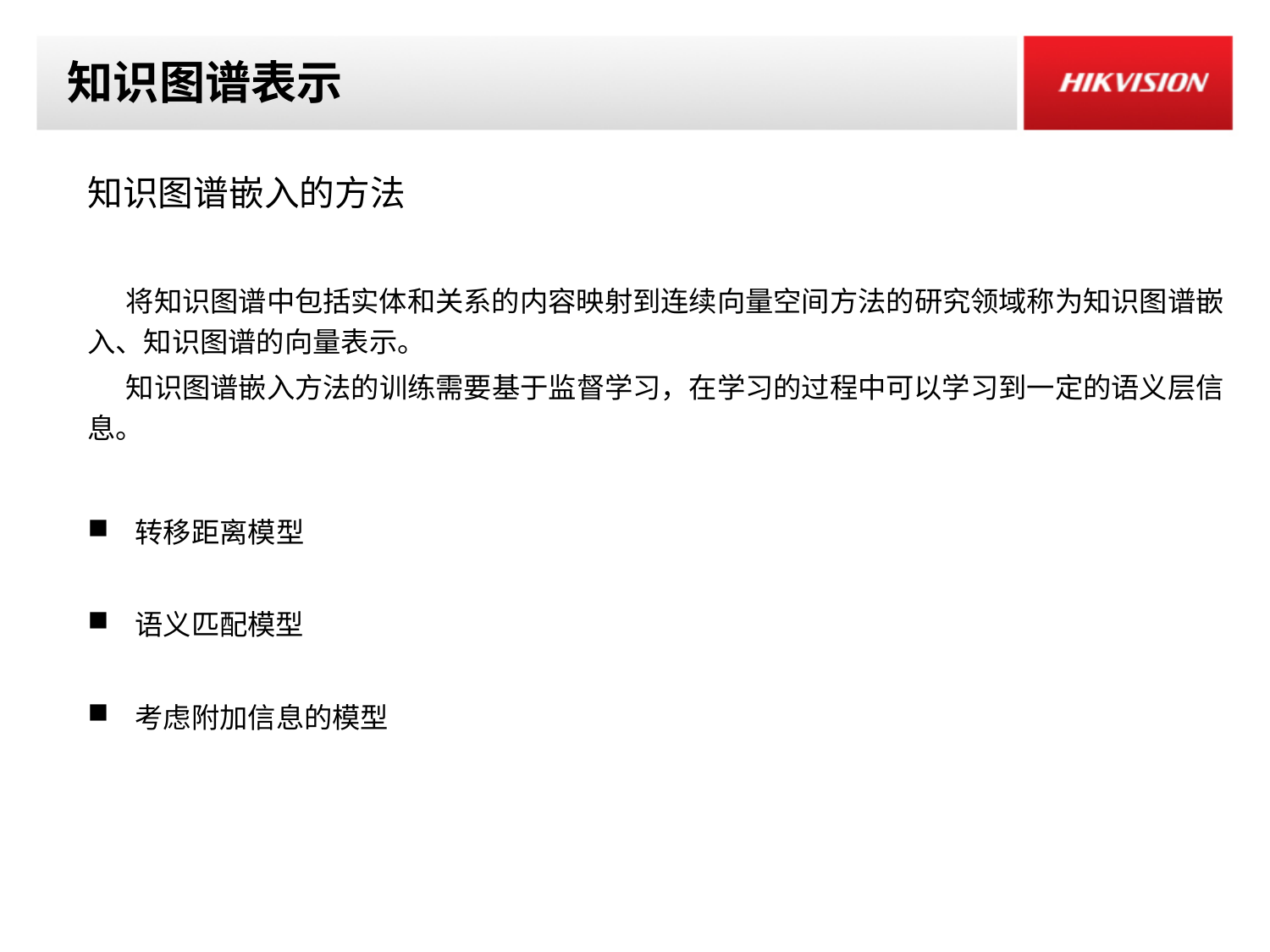

# 知识图谱表示

知识图谱嵌入的方法

     将知识图谱中包括实体和关系的内容映射到连续向量空间方法的研究领域称为知识图谱嵌入、知识图谱的向量表示。
     知识图谱嵌入方法的训练需要基于监督学习，在学习的过程中可以学习到一定的语义层信息。

转移距离模型

语义匹配模型

考虑附加信息的模型